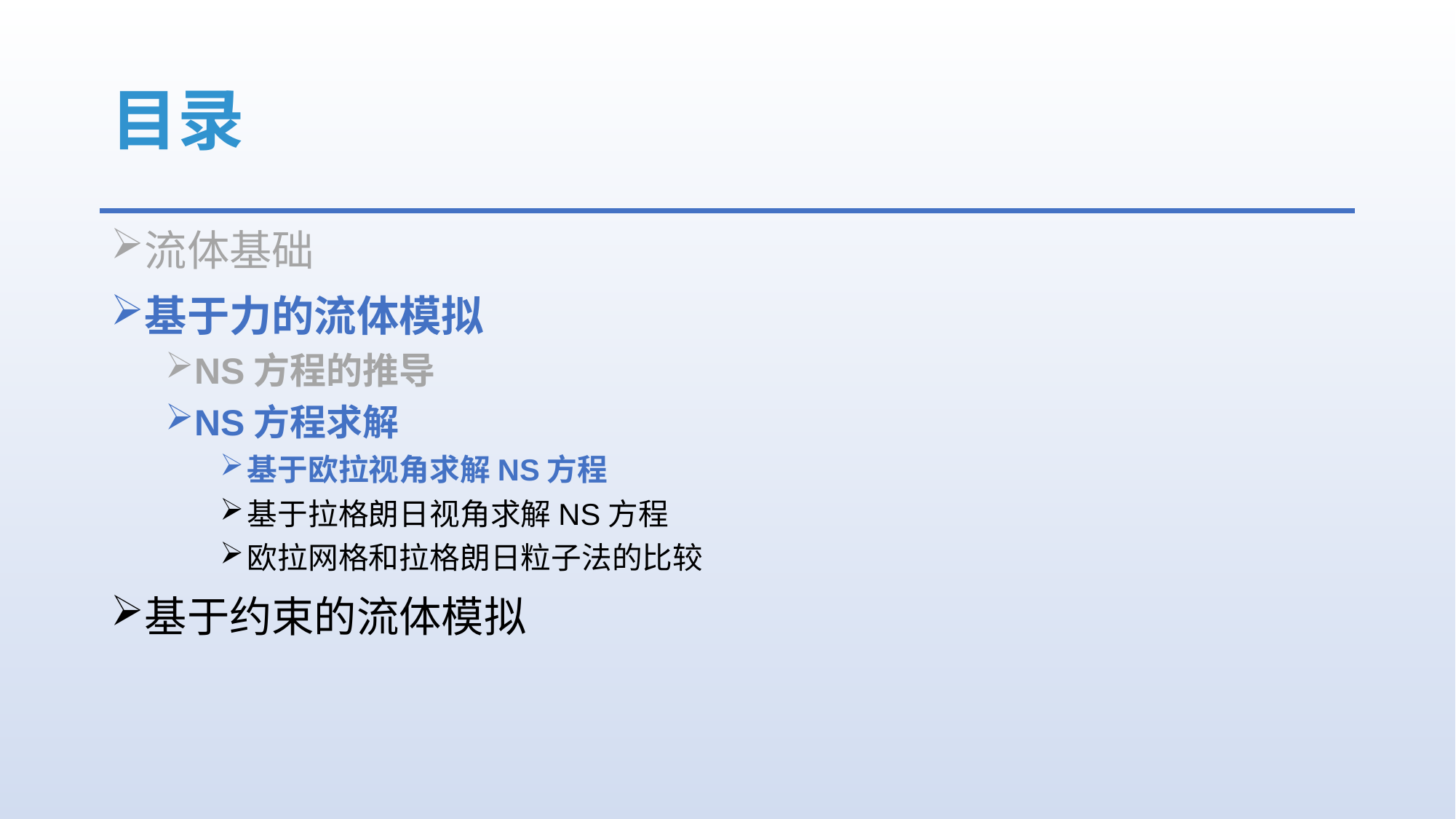

# 目录
流体基础
基于力的流体模拟
NS方程的推导
NS方程求解
基于欧拉视角求解NS方程
基于拉格朗日视角求解NS方程
欧拉网格和拉格朗日粒子法的比较
基于约束的流体模拟